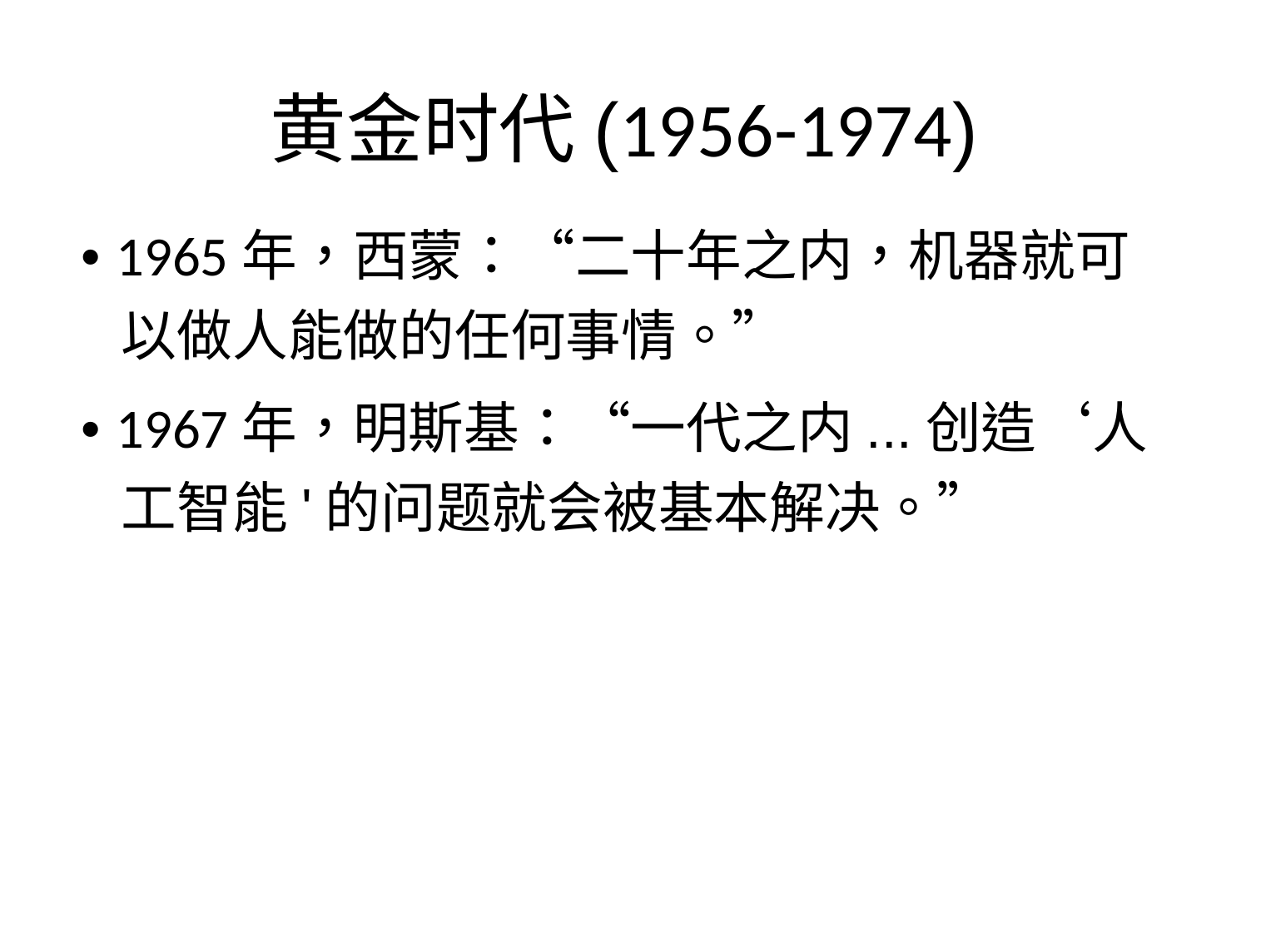

黄金时代(1956-1974)
• 1965年，西蒙：“二十年之内，机器就可 以做人能做的任何事情。”
• 1967年，明斯基：“一代之内...创造‘人工智能'的问题就会被基本解决。”